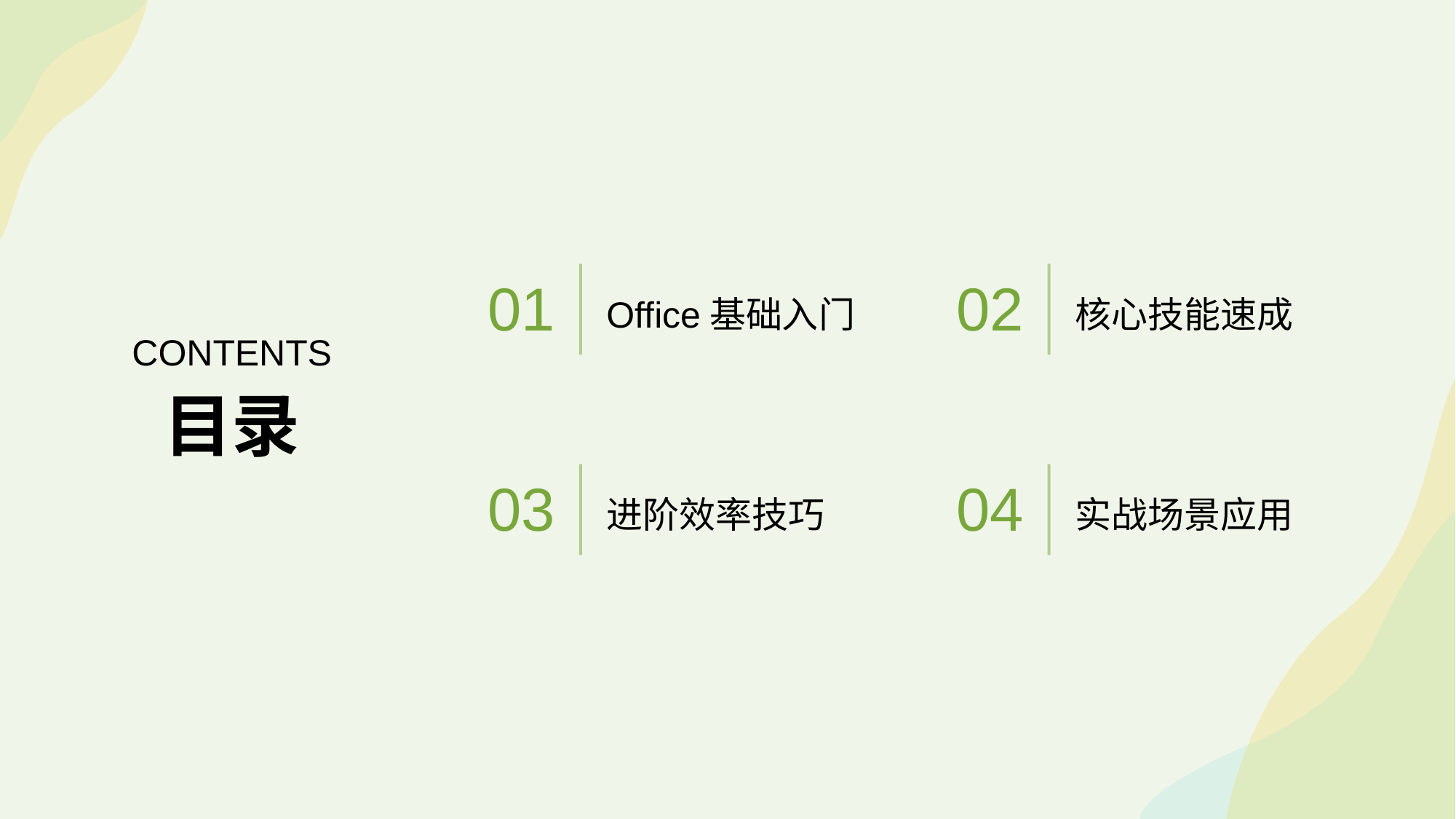

Office基础入门
核心技能速成

01
02
CONTENTS
目录
进阶效率技巧
实战场景应用

03
04